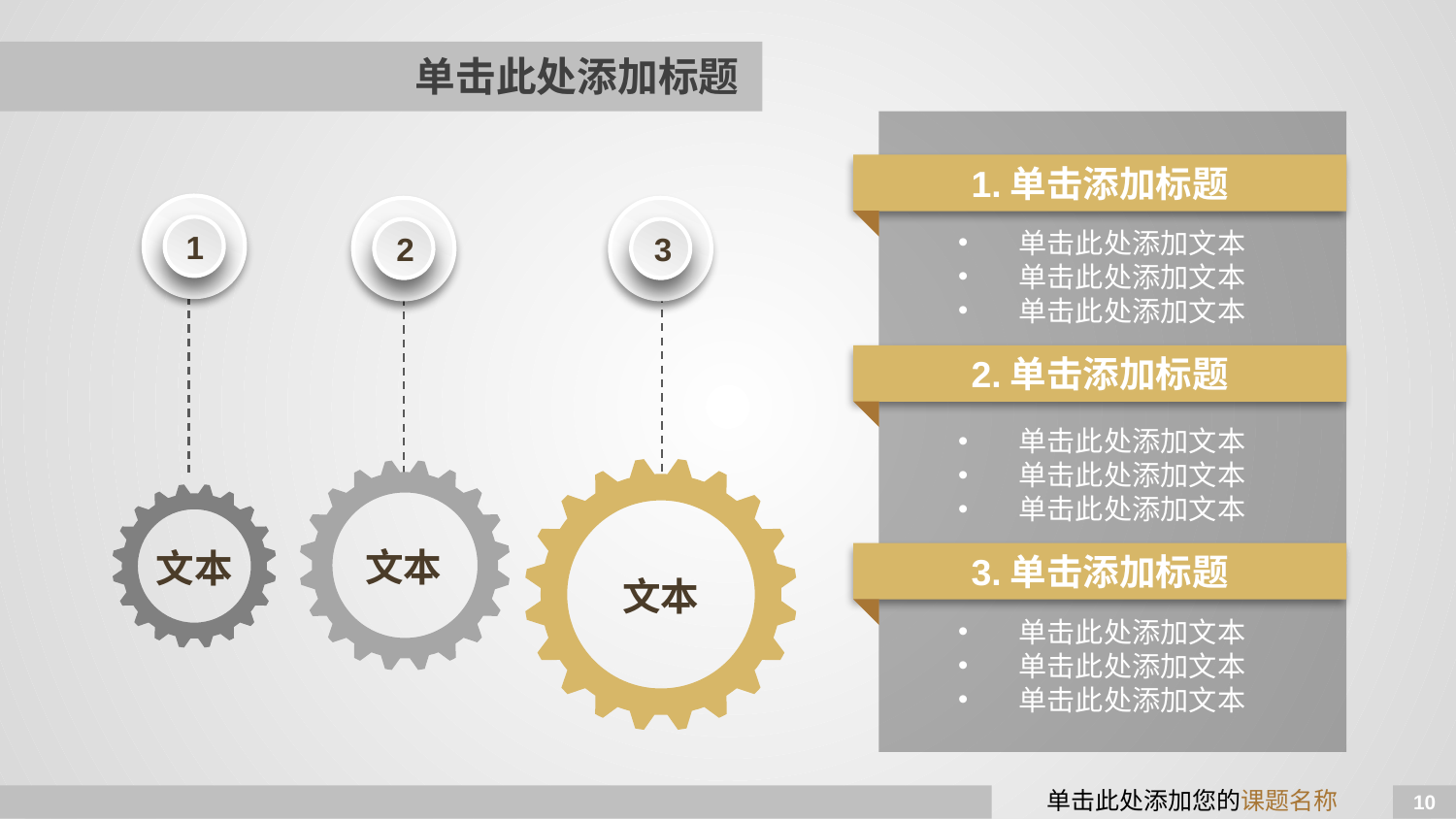

# 单击此处添加标题

1.单击添加标题

1

3

2
单击此处添加文本
单击此处添加文本
单击此处添加文本
2.单击添加标题

单击此处添加文本
单击此处添加文本
单击此处添加文本

文本
文本
3.单击添加标题

文本
单击此处添加文本
单击此处添加文本
单击此处添加文本